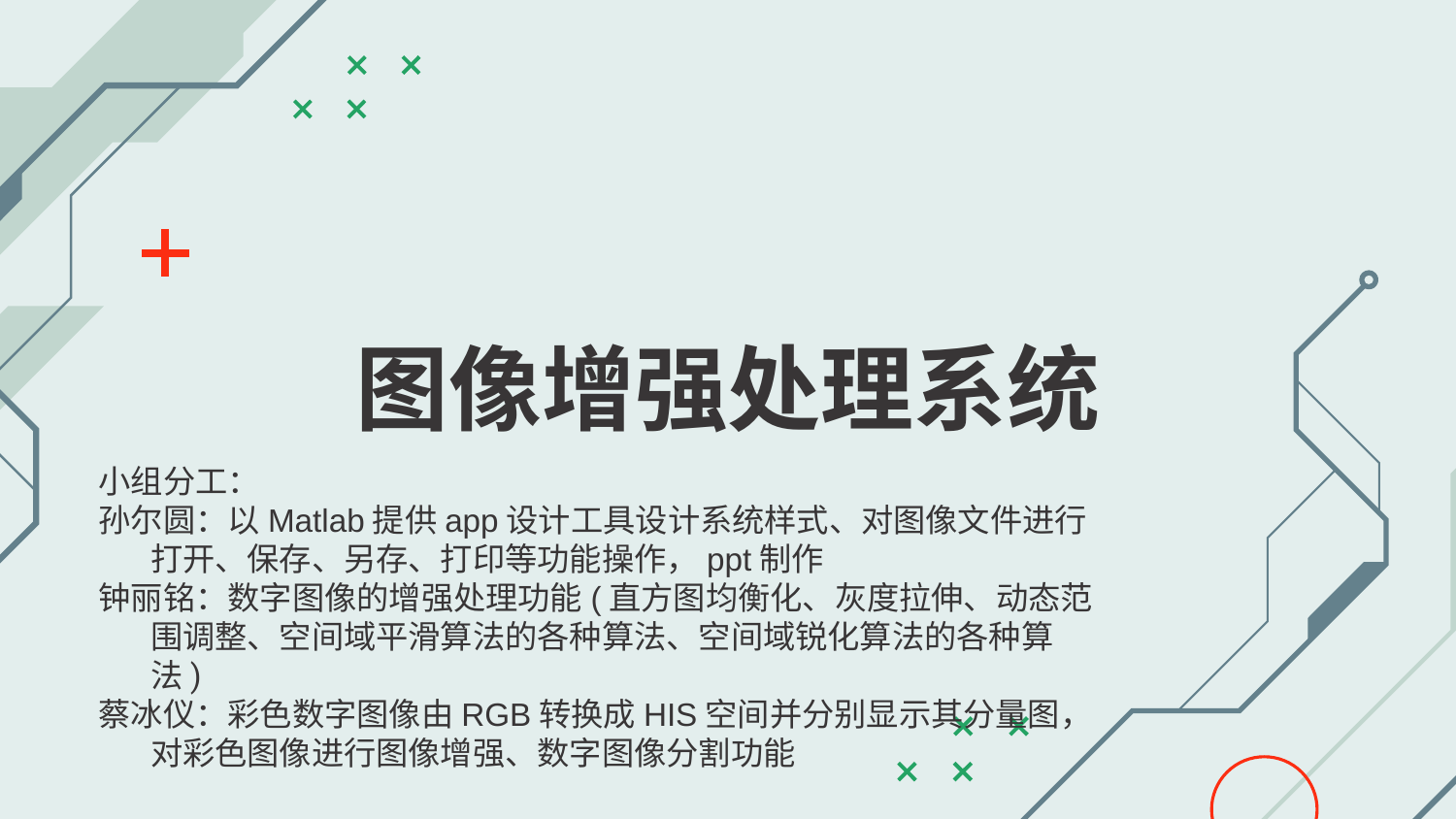

# 图像增强处理系统

小组分工：
孙尔圆：以Matlab提供app设计工具设计系统样式、对图像文件进行打开、保存、另存、打印等功能操作，ppt制作
钟丽铭：数字图像的增强处理功能(直方图均衡化、灰度拉伸、动态范围调整、空间域平滑算法的各种算法、空间域锐化算法的各种算法)
蔡冰仪：彩色数字图像由RGB转换成HIS空间并分别显示其分量图，对彩色图像进行图像增强、数字图像分割功能